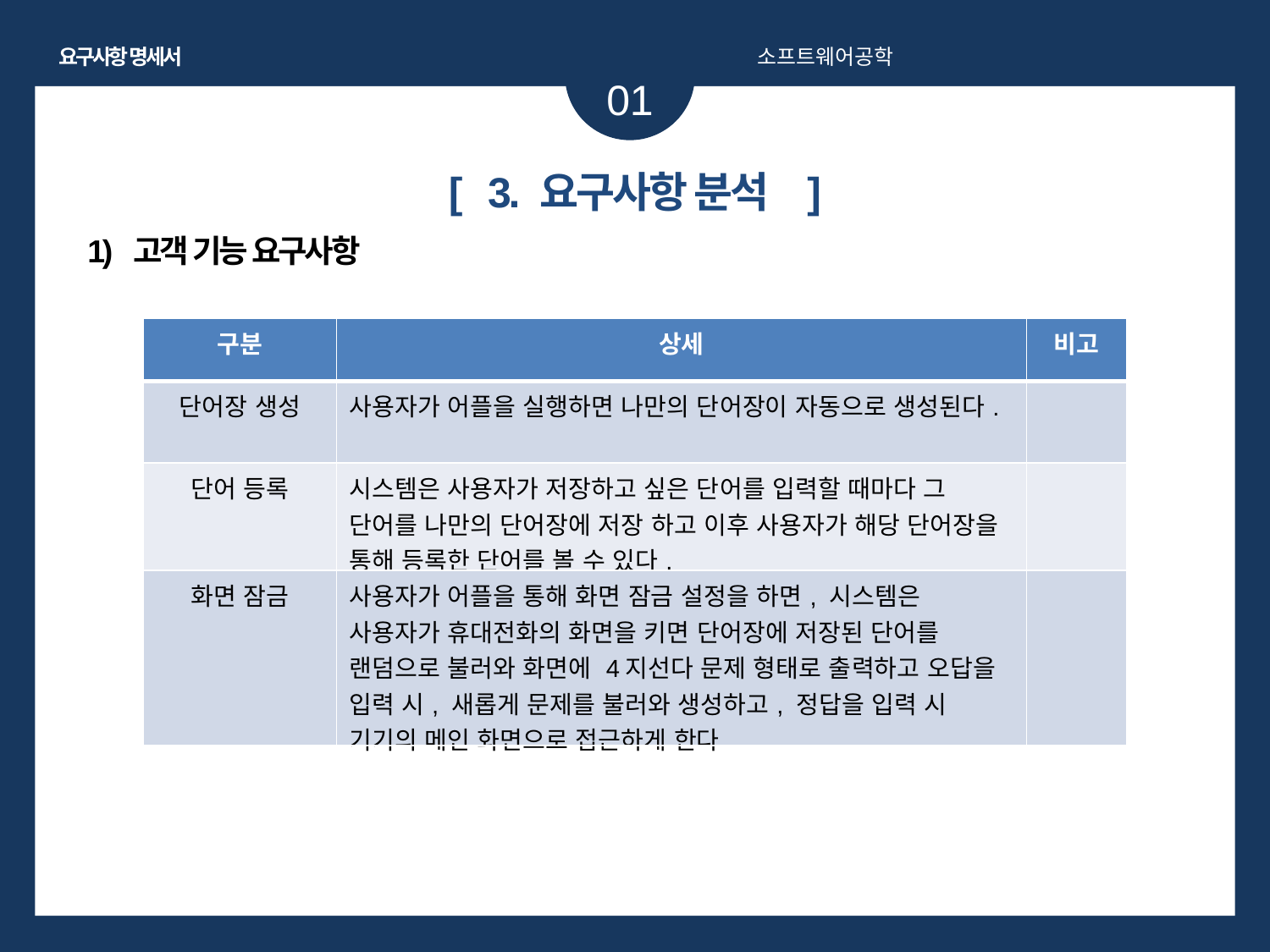

요구사항 명세서
소프트웨어공학
01

[   3. 요구사항 분석   ]
1)  고객 기능 요구사항
| 구분 | 상세 | 비고 |
| --- | --- | --- |
| 단어장 생성 | 사용자가 어플을 실행하면 나만의 단어장이 자동으로 생성된다. |  |
| 단어 등록 | 시스템은 사용자가 저장하고 싶은 단어를 입력할 때마다 그 단어를 나만의 단어장에 저장 하고 이후 사용자가 해당 단어장을 통해 등록한 단어를 볼 수 있다. |  |
| 화면 잠금 | 사용자가 어플을 통해 화면 잠금 설정을 하면, 시스템은 사용자가 휴대전화의 화면을 키면 단어장에 저장된 단어를 랜덤으로 불러와 화면에 4지선다 문제 형태로 출력하고 오답을 입력 시, 새롭게 문제를 불러와 생성하고, 정답을 입력 시 기기의 메인 화면으로 접근하게 한다 |  |